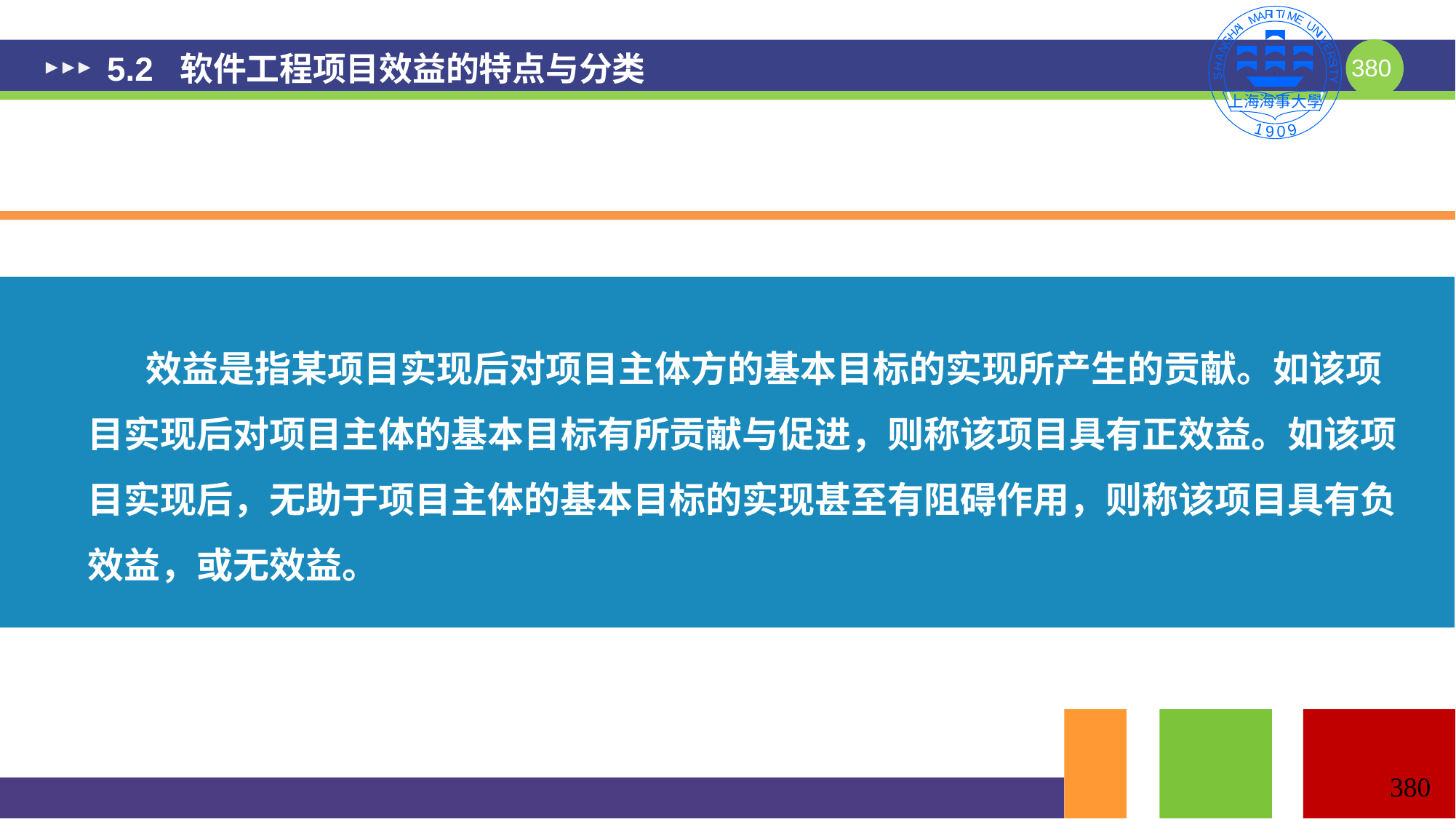

# 5.2  软件工程项目效益的特点与分类

      效益是指某项目实现后对项目主体方的基本目标的实现所产生的贡献。如该项目实现后对项目主体的基本目标有所贡献与促进，则称该项目具有正效益。如该项目实现后，无助于项目主体的基本目标的实现甚至有阻碍作用，则称该项目具有负效益，或无效益。

380

380